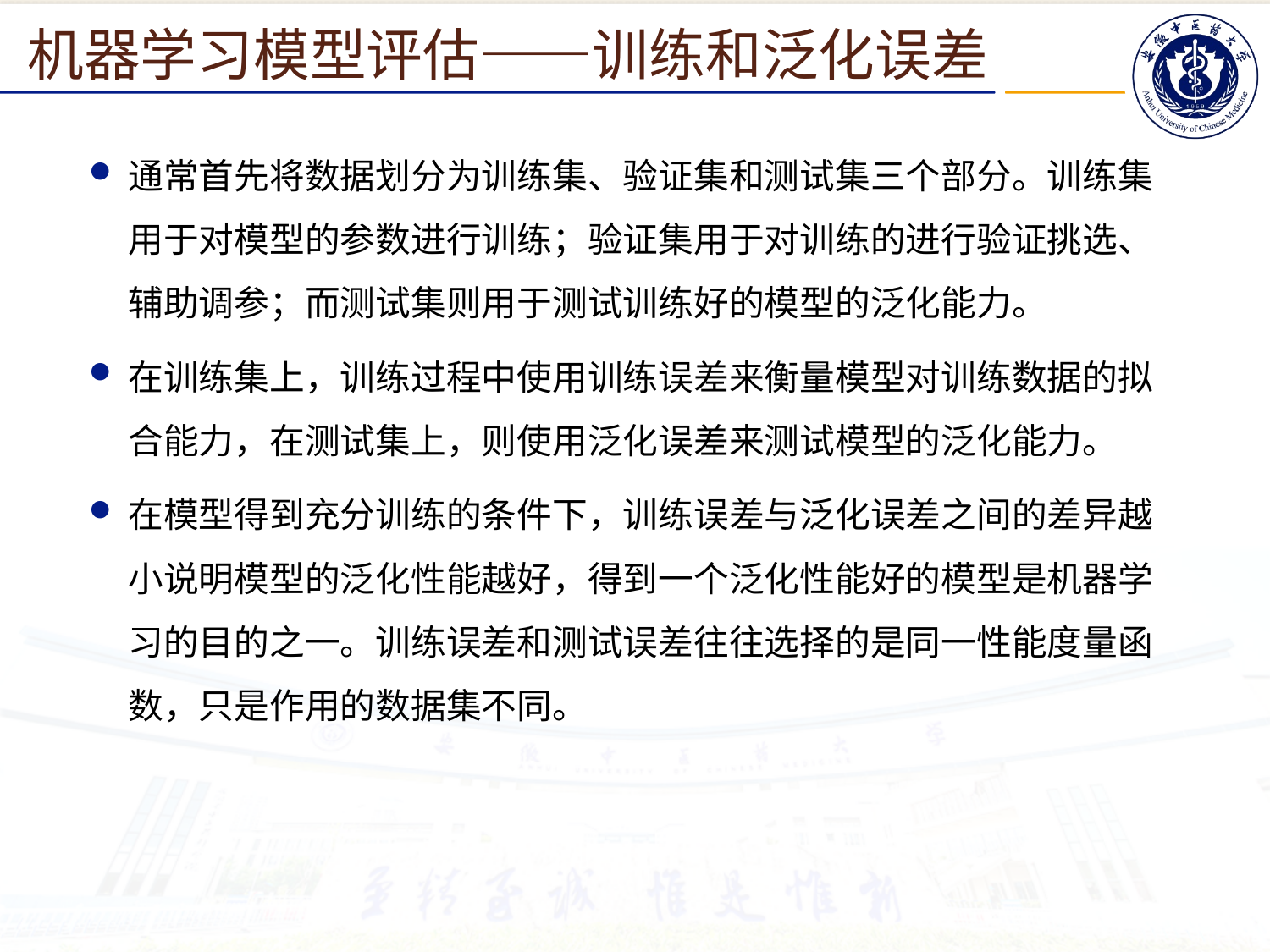

机器学习模型评估——训练和泛化误差
通常首先将数据划分为训练集、验证集和测试集三个部分。训练集用于对模型的参数进行训练；验证集用于对训练的进行验证挑选、辅助调参；而测试集则用于测试训练好的模型的泛化能力。
在训练集上，训练过程中使用训练误差来衡量模型对训练数据的拟合能力，在测试集上，则使用泛化误差来测试模型的泛化能力。
在模型得到充分训练的条件下，训练误差与泛化误差之间的差异越小说明模型的泛化性能越好，得到一个泛化性能好的模型是机器学习的目的之一。训练误差和测试误差往往选择的是同一性能度量函数，只是作用的数据集不同。